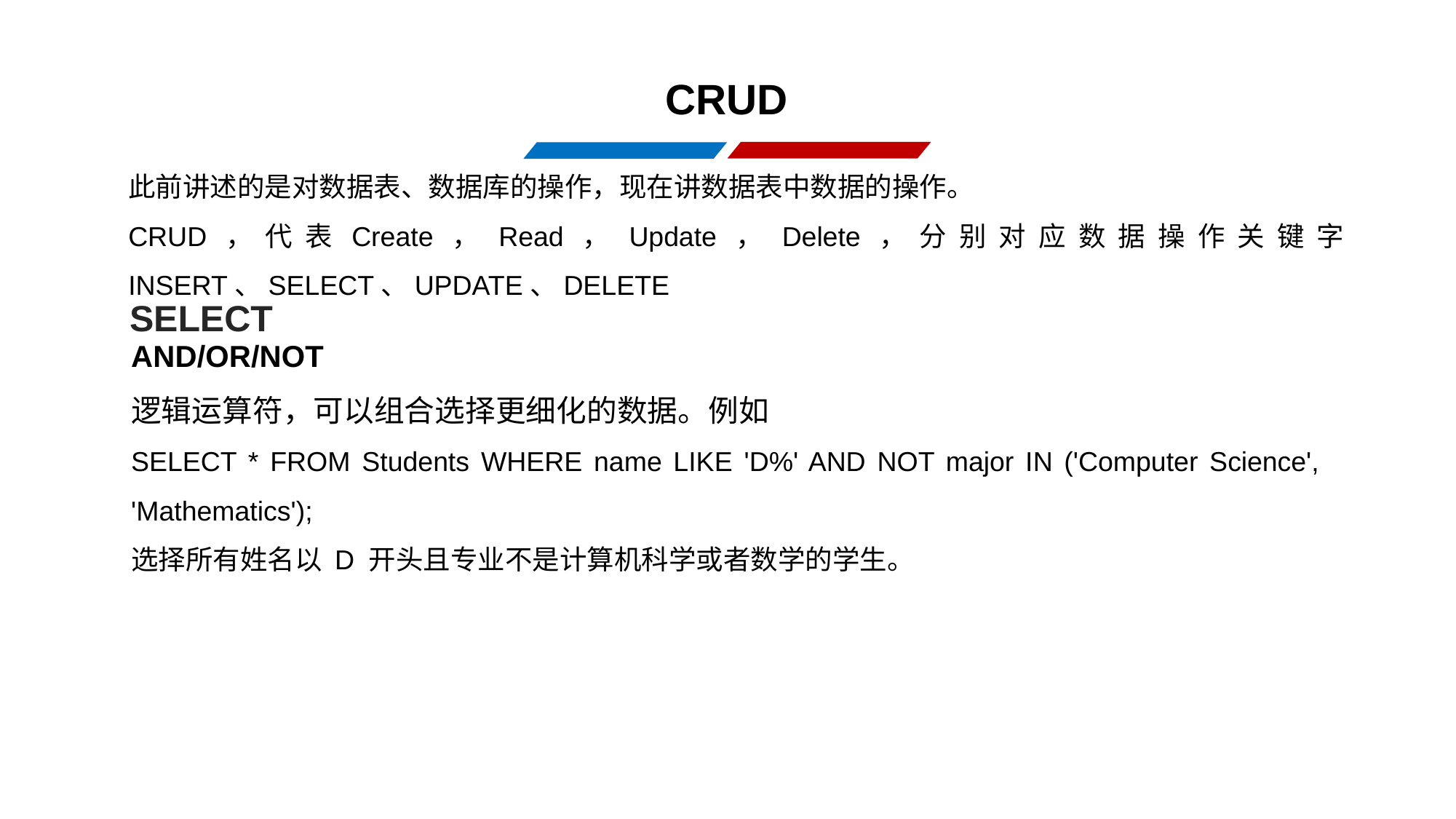

CRUD

此前讲述的是对数据表、数据库的操作，现在讲数据表中数据的操作。
CRUD，代表Create，Read，Update，Delete，分别对应数据操作关键字INSERT、SELECT、UPDATE、DELETE
SELECT
AND/OR/NOT
逻辑运算符，可以组合选择更细化的数据。例如
SELECT * FROM Students WHERE name LIKE 'D%' AND NOT major IN ('Computer Science', 'Mathematics');
选择所有姓名以 D 开头且专业不是计算机科学或者数学的学生。